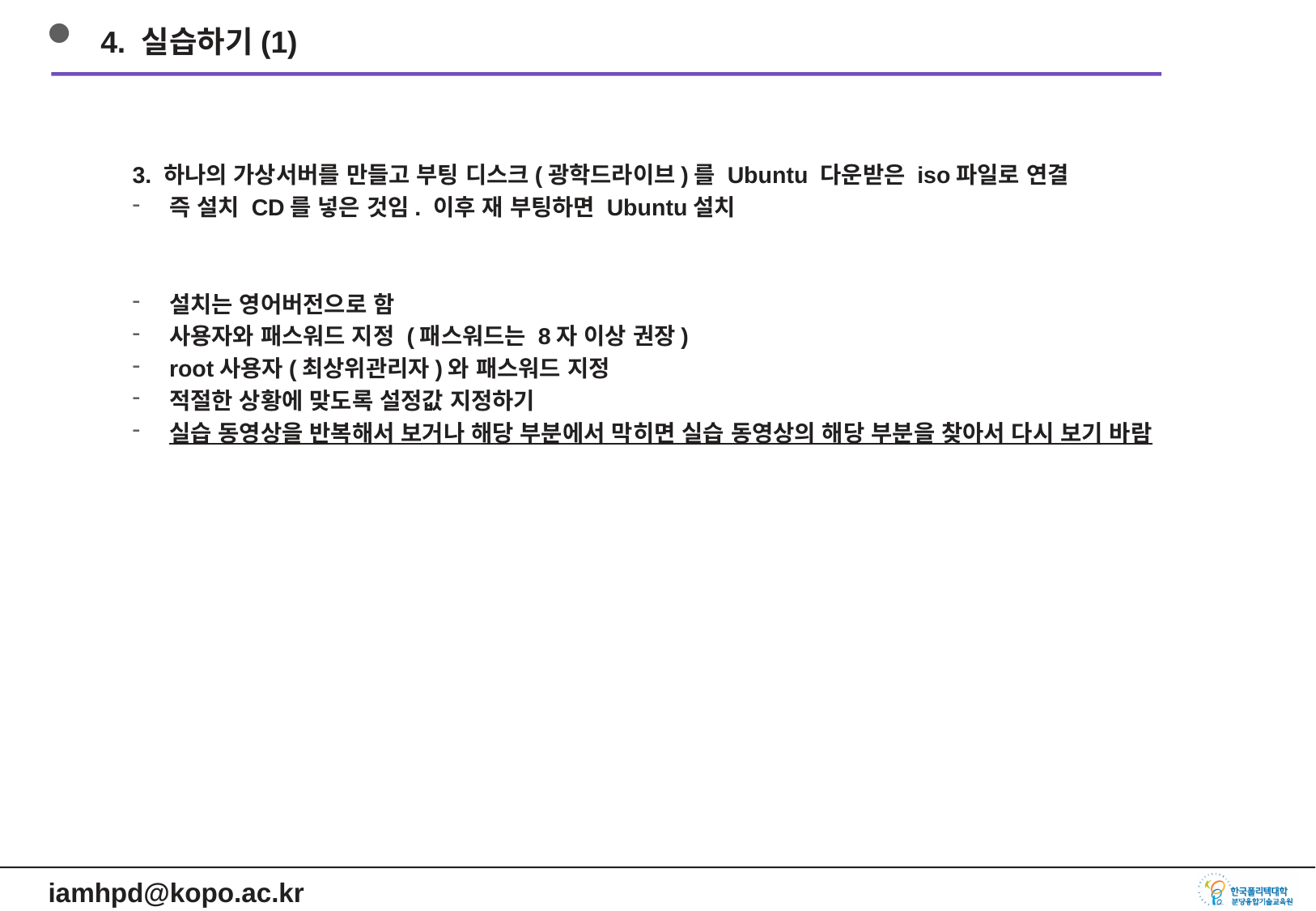

4. 실습하기(1)
3. 하나의 가상서버를 만들고 부팅 디스크(광학드라이브)를 Ubuntu 다운받은 iso파일로 연결
즉 설치 CD를 넣은 것임. 이후 재 부팅하면 Ubuntu설치

설치는 영어버전으로 함
사용자와 패스워드 지정 (패스워드는 8자 이상 권장)
root사용자(최상위관리자)와 패스워드 지정
적절한 상황에 맞도록 설정값 지정하기
실습 동영상을 반복해서 보거나 해당 부분에서 막히면 실습 동영상의 해당 부분을 찾아서 다시 보기 바람